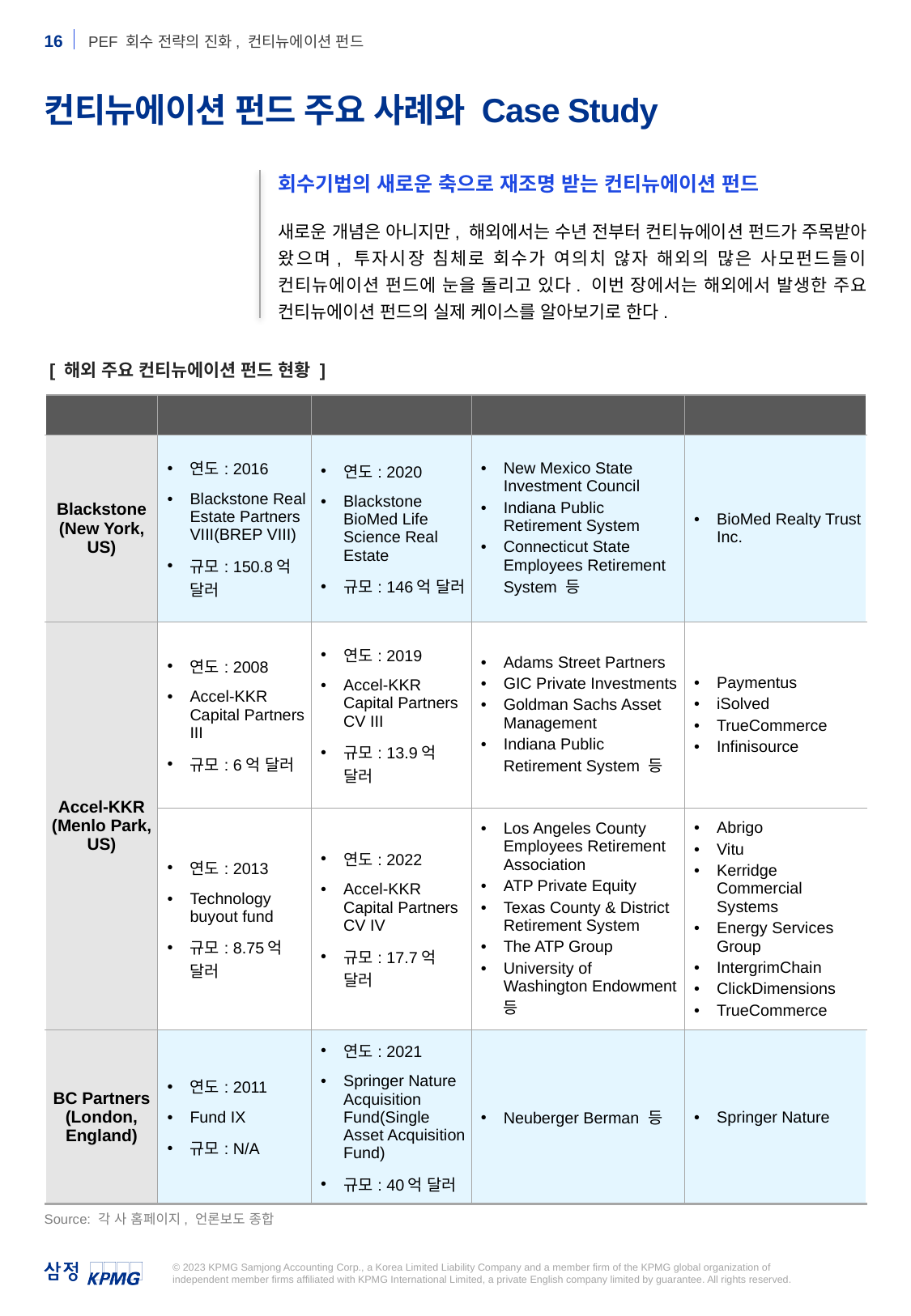

컨티뉴에이션 펀드 주요 사례와 Case Study
회수기법의 새로운 축으로 재조명 받는 컨티뉴에이션 펀드
새로운 개념은 아니지만, 해외에서는 수년 전부터 컨티뉴에이션 펀드가 주목받아 왔으며, 투자시장 침체로 회수가 여의치 않자 해외의 많은 사모펀드들이 컨티뉴에이션 펀드에 눈을 돌리고 있다. 이번 장에서는 해외에서 발생한 주요 컨티뉴에이션 펀드의 실제 케이스를 알아보기로 한다.
[ 해외 주요 컨티뉴에이션 펀드 현황 ]
| 운용사 | 프라이머리 펀드 | 컨티뉴에이션 펀드 | LP투자자 | 이전 포트폴리오 회사 |
| --- | --- | --- | --- | --- |
| Blackstone (New York, US) | 연도: 2016 Blackstone Real Estate Partners VIII(BREP VIII) 규모: 150.8억 달러 | 연도: 2020 Blackstone BioMed Life Science Real Estate 규모: 146억 달러 | New Mexico State Investment Council Indiana Public Retirement System Connecticut State Employees Retirement System 등 | BioMed Realty Trust Inc. |
| Accel-KKR (Menlo Park, US) | 연도: 2008 Accel-KKR Capital Partners III 규모: 6억 달러 | 연도: 2019 Accel-KKR Capital Partners CV III 규모: 13.9억 달러 | Adams Street Partners GIC Private Investments Goldman Sachs Asset Management Indiana Public Retirement System 등 | Paymentus iSolved TrueCommerce Infinisource |
|  | 연도: 2013 Technology buyout fund 규모: 8.75억 달러 | 연도: 2022 Accel-KKR Capital Partners CV IV 규모: 17.7억 달러 | Los Angeles County Employees Retirement Association ATP Private Equity Texas County & District Retirement System The ATP Group University of Washington Endowment 등 | Abrigo Vitu Kerridge Commercial Systems Energy Services Group IntergrimChain ClickDimensions TrueCommerce |
| BC Partners (London, England) | 연도: 2011 Fund IX 규모: N/A | 연도: 2021 Springer Nature Acquisition Fund(Single Asset Acquisition Fund) 규모: 40억 달러 | Neuberger Berman 등 | Springer Nature |
Source: 각 사 홈페이지, 언론보도 종합